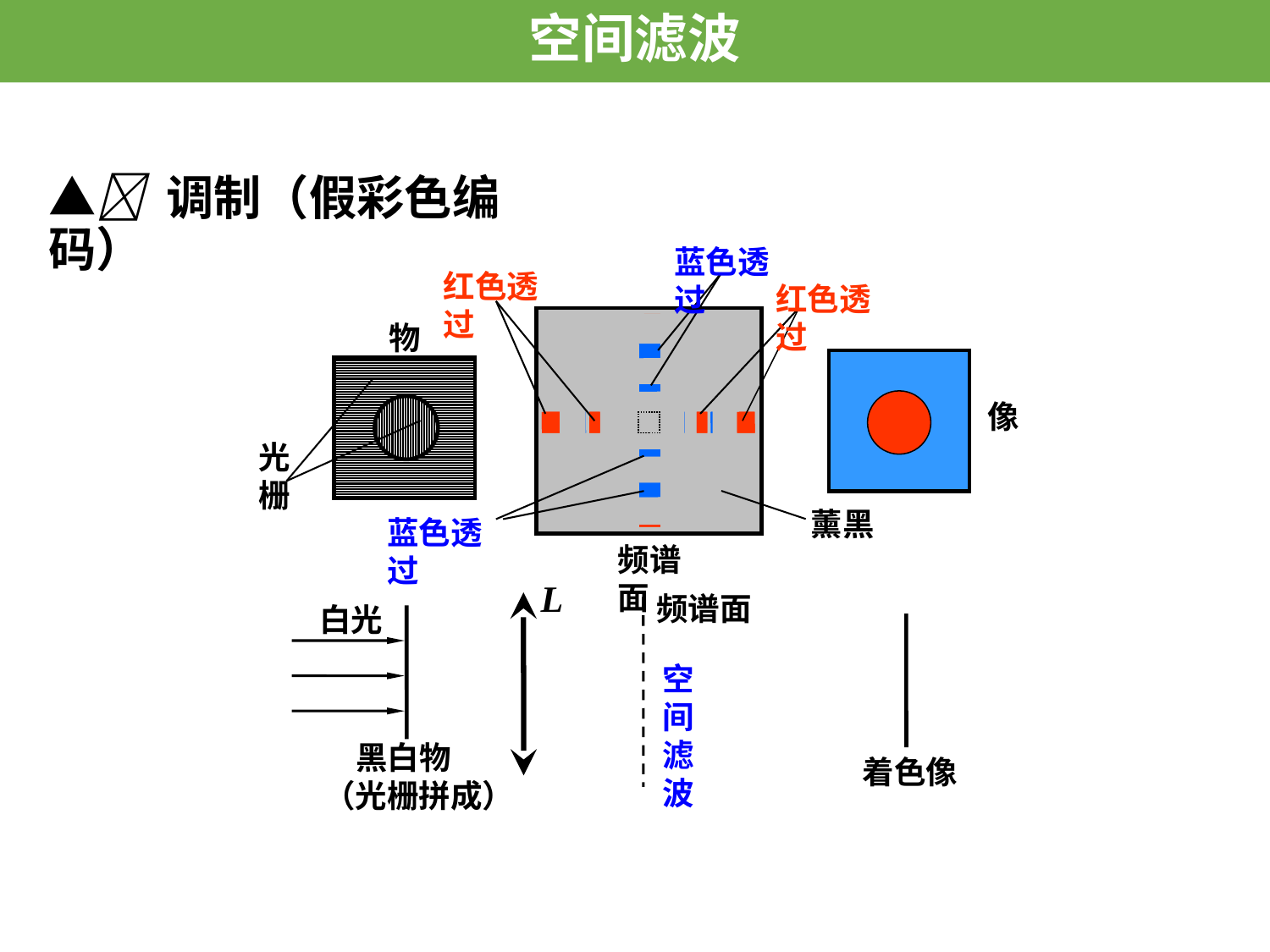

空间滤波
# ▲θ 调制（假彩色编码）
蓝色透过

蓝色透过
红色透过
红色透过

物

光栅
像

薰黑
频谱面
L

频谱面

空间滤波
白光

黑白物

着色像
（光栅拼成）